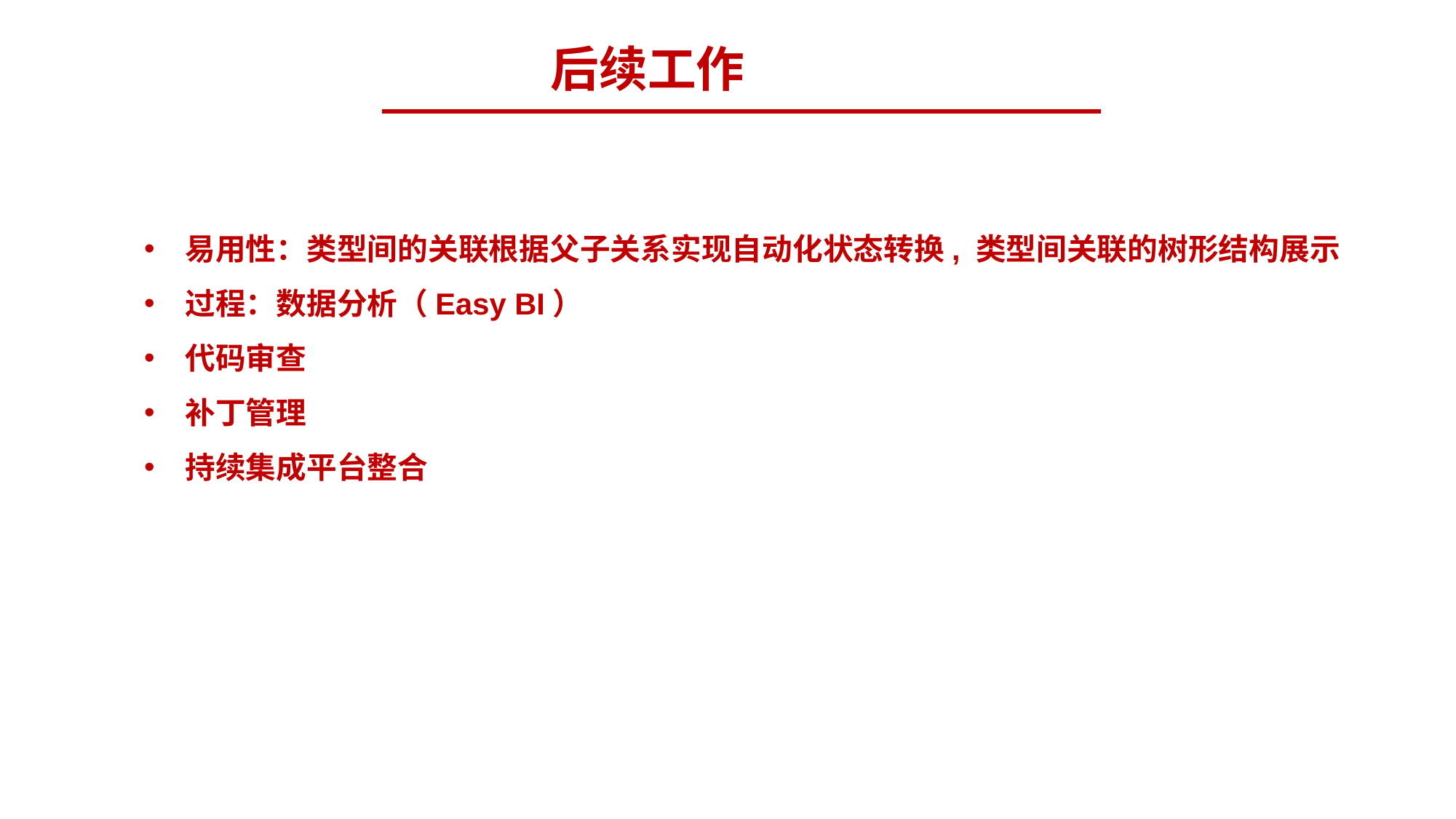

后续工作
易用性：类型间的关联根据父子关系实现自动化状态转换, 类型间关联的树形结构展示
过程：数据分析（Easy BI）
代码审查
补丁管理
持续集成平台整合